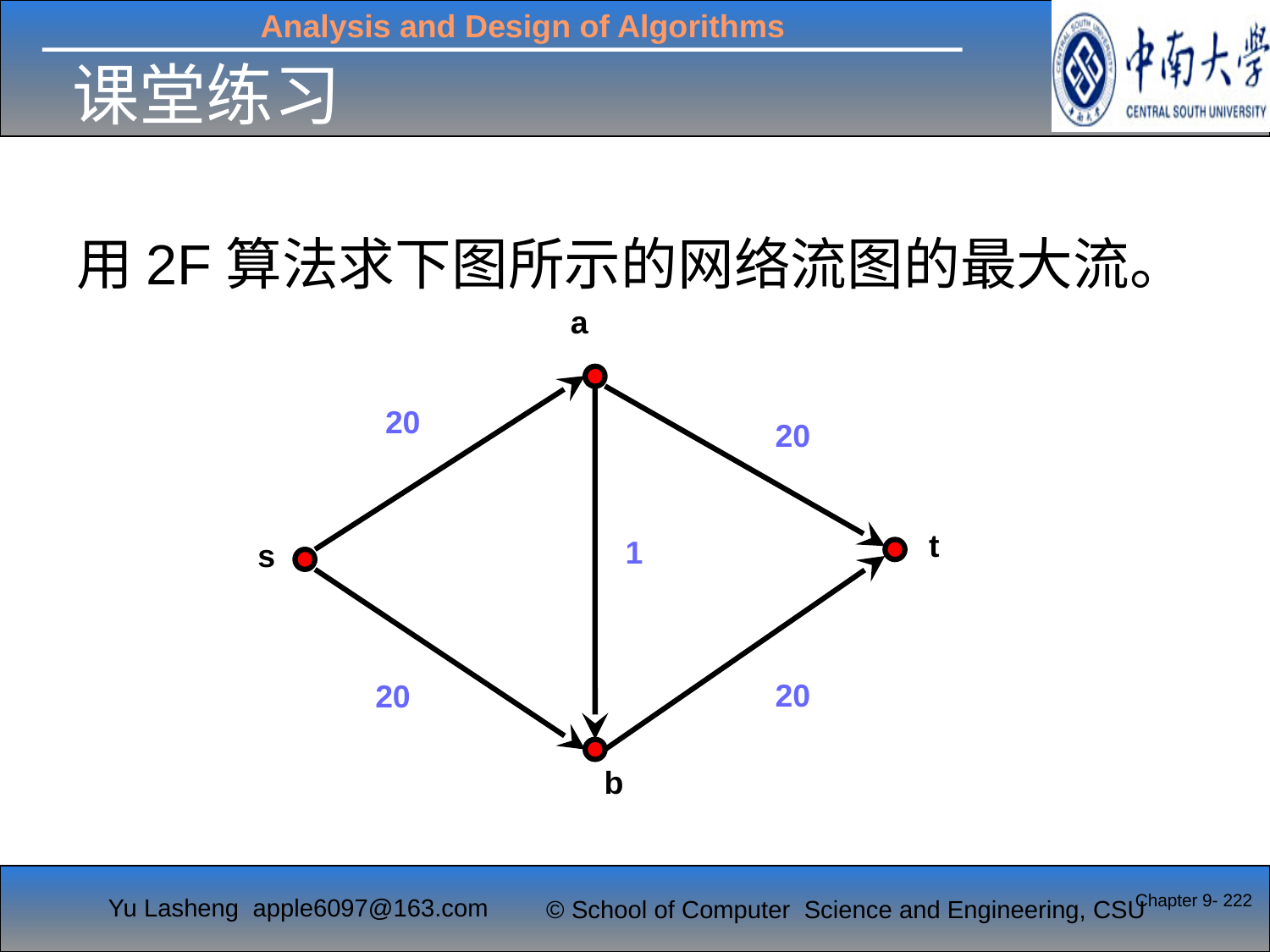

# 课堂练习
用2F算法求下图所示的网络流图的最大流。
a

20
20
t
1
s

20
20

b
Chapter 9- 222